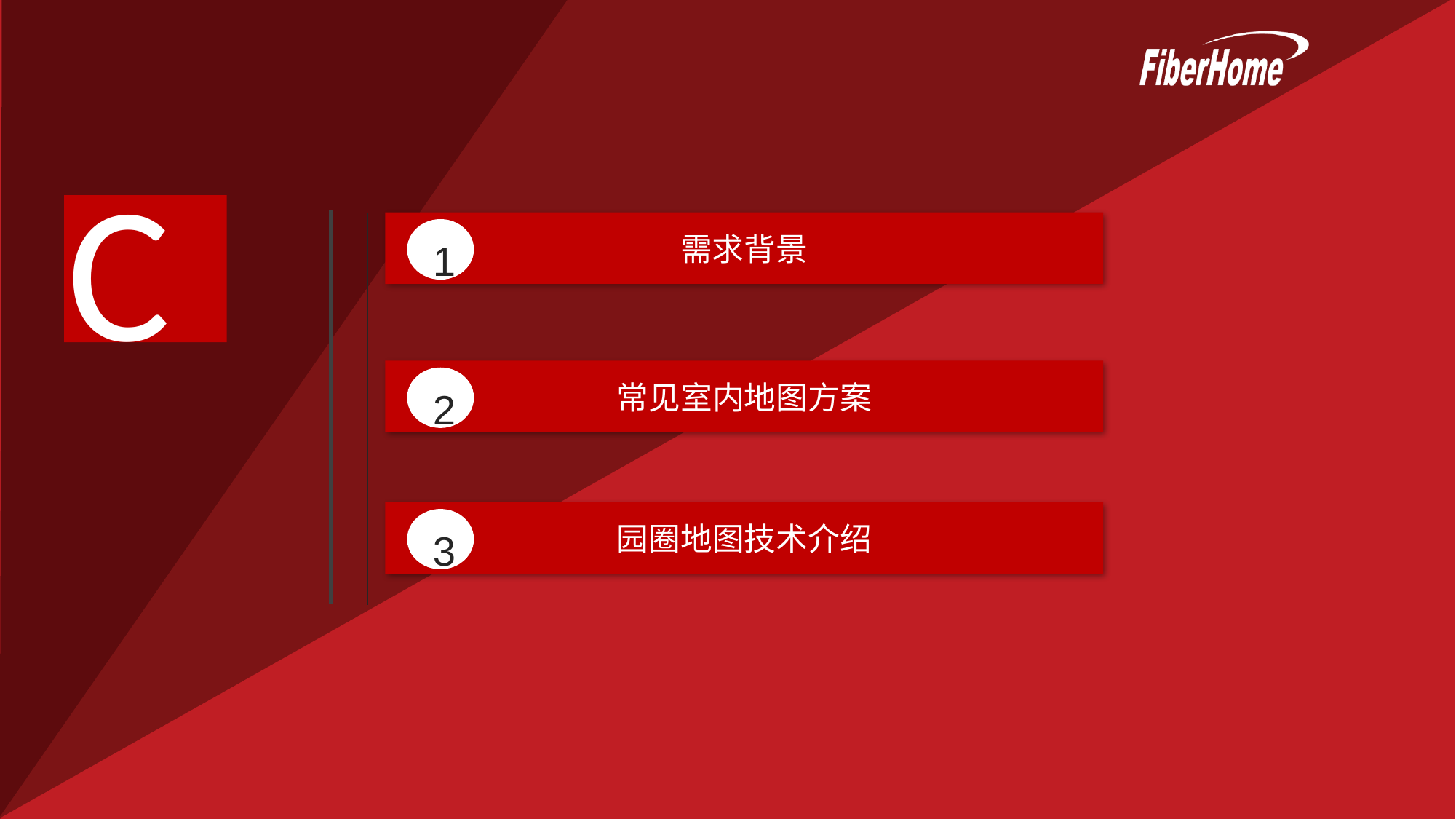

C

1
需求背景

2
常见室内地图方案

3
园圈地图技术介绍